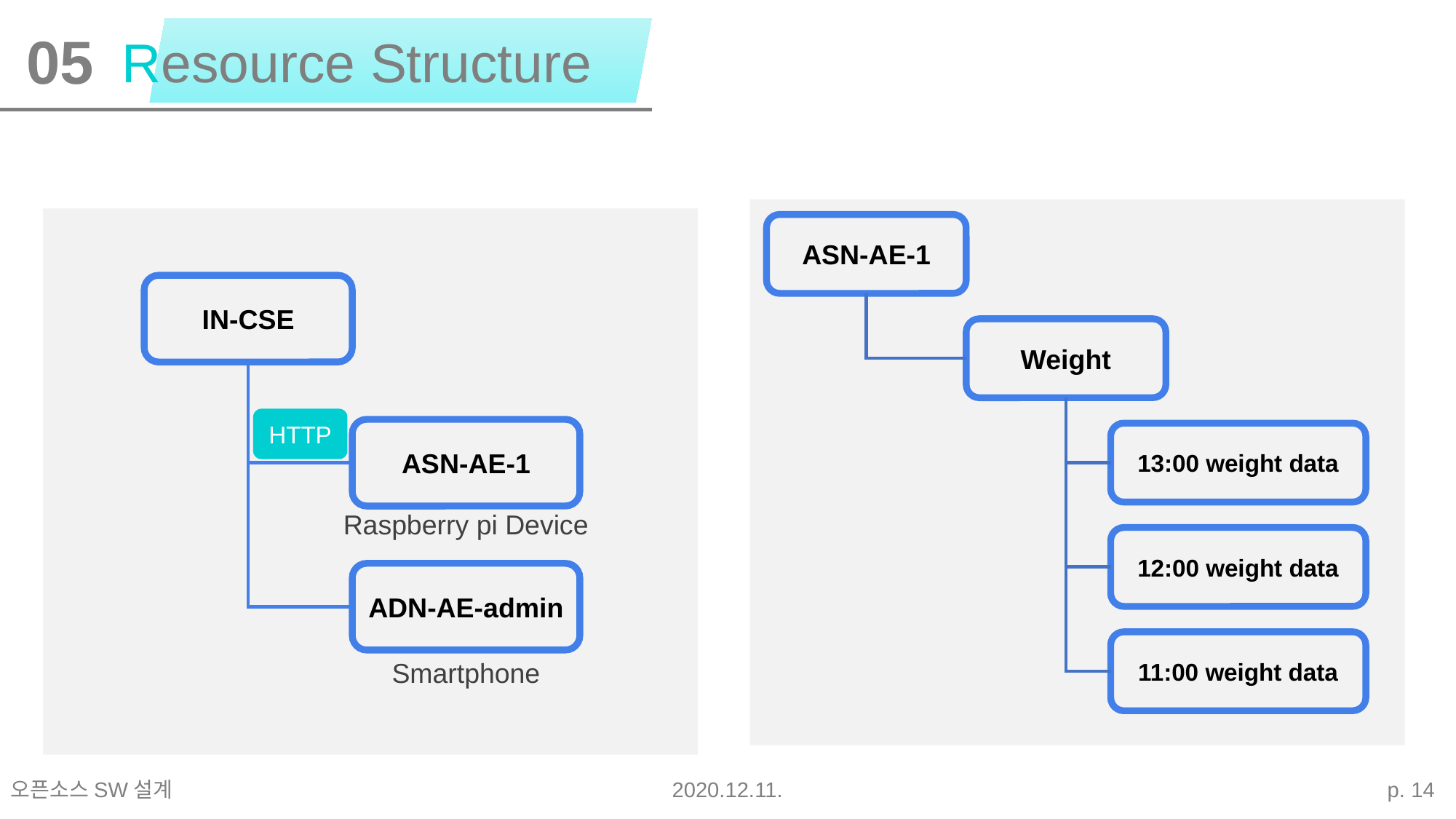

Resource Structure
05

ASN-AE-1
Weight
13:00 weight data
12:00 weight data
11:00 weight data
IN-CSE
ASN-AE-1
ADN-AE-admin
HTTP
Raspberry pi Device
Smartphone
오픈소스SW설계
2020.12.11.
p. 14